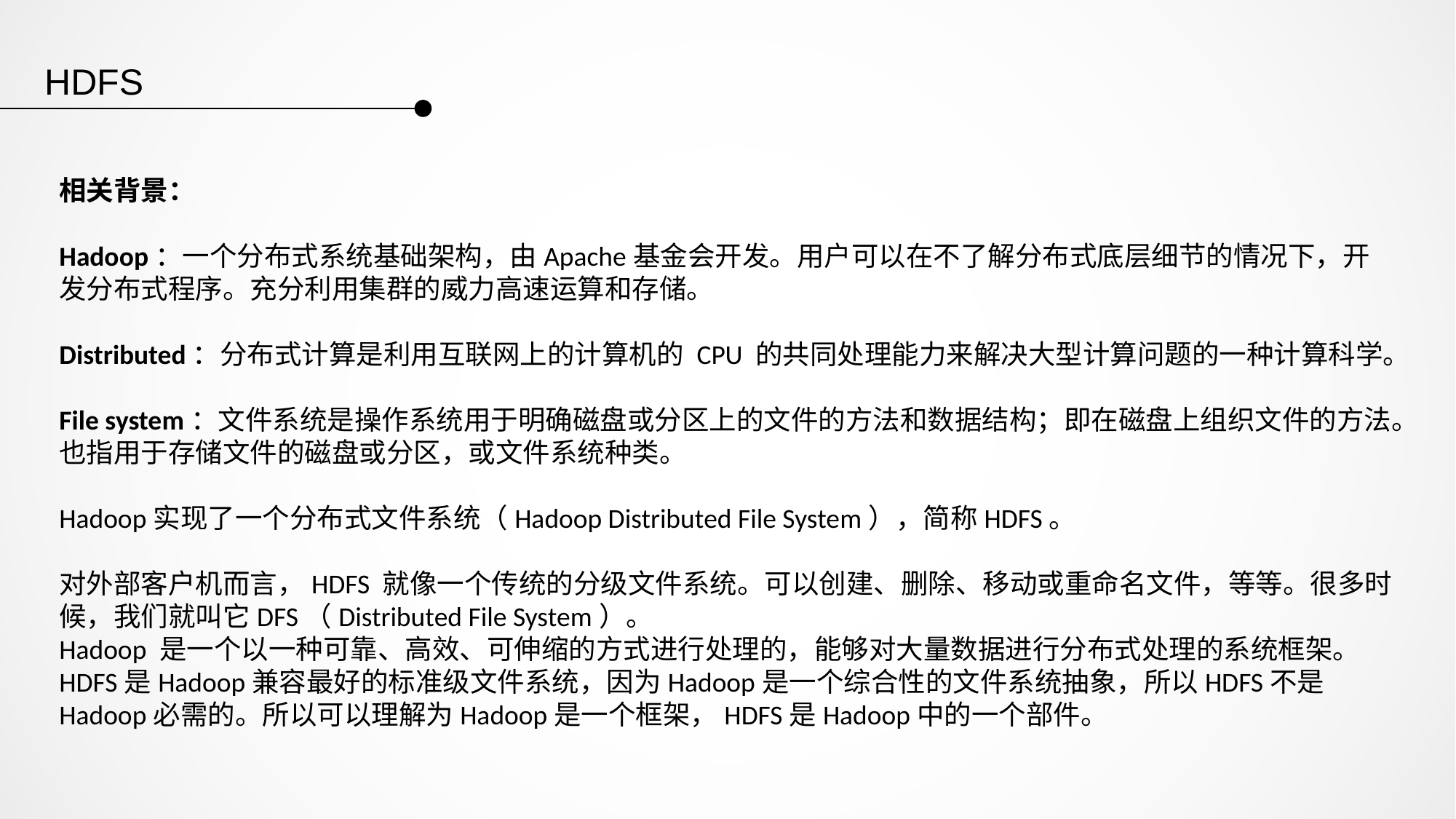

HDFS

相关背景：

Hadoop：一个分布式系统基础架构，由Apache基金会开发。用户可以在不了解分布式底层细节的情况下，开发分布式程序。充分利用集群的威力高速运算和存储。

Distributed：分布式计算是利用互联网上的计算机的 CPU 的共同处理能力来解决大型计算问题的一种计算科学。

File system：文件系统是操作系统用于明确磁盘或分区上的文件的方法和数据结构；即在磁盘上组织文件的方法。也指用于存储文件的磁盘或分区，或文件系统种类。

Hadoop实现了一个分布式文件系统（Hadoop Distributed File System），简称HDFS。

对外部客户机而言，HDFS 就像一个传统的分级文件系统。可以创建、删除、移动或重命名文件，等等。很多时候，我们就叫它DFS（Distributed File System）。
Hadoop 是一个以一种可靠、高效、可伸缩的方式进行处理的，能够对大量数据进行分布式处理的系统框架。
HDFS是Hadoop兼容最好的标准级文件系统，因为Hadoop是一个综合性的文件系统抽象，所以HDFS不是Hadoop必需的。所以可以理解为Hadoop是一个框架，HDFS是Hadoop中的一个部件。